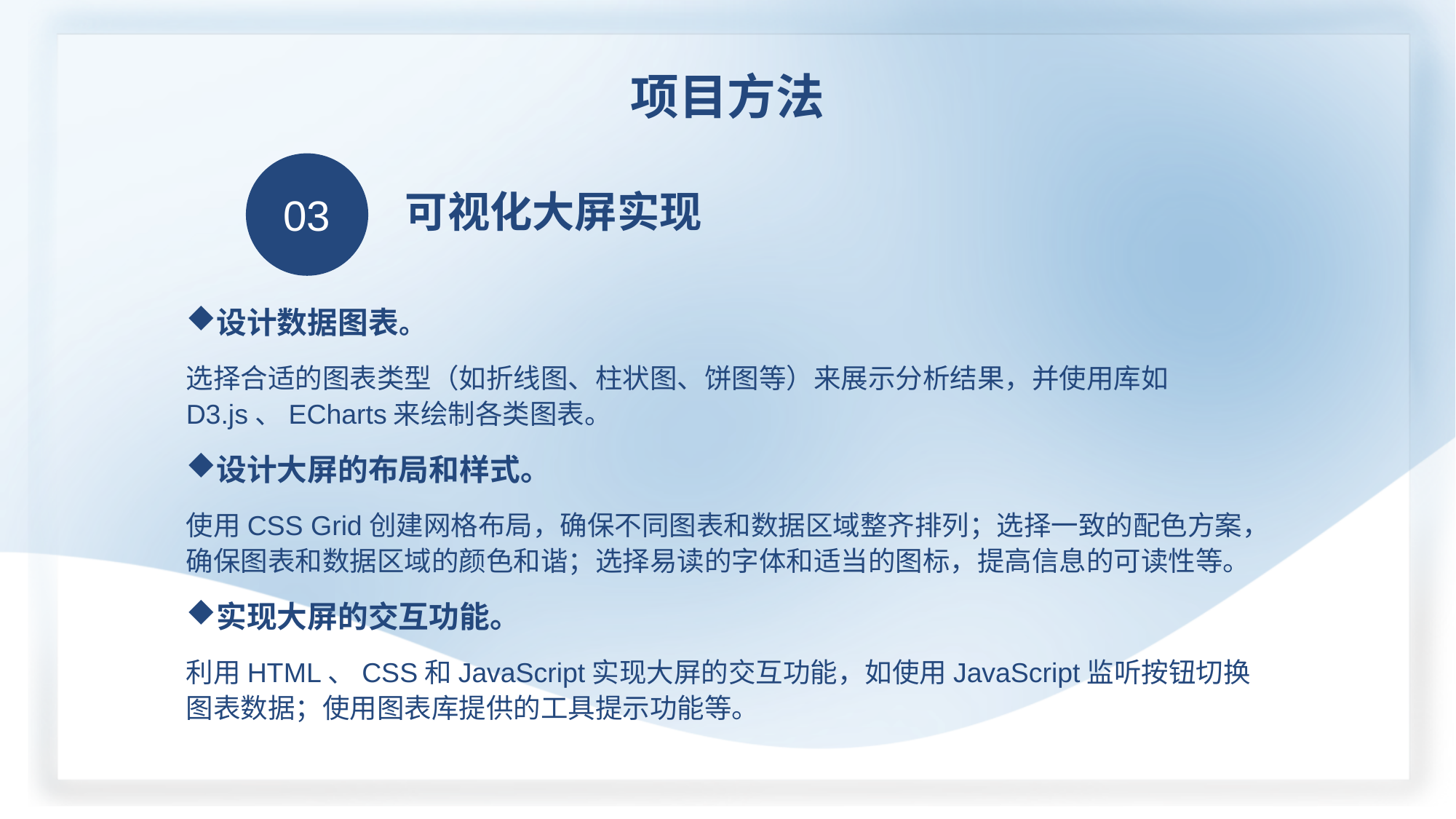

项目方法
03
可视化大屏实现
设计数据图表。
选择合适的图表类型（如折线图、柱状图、饼图等）来展示分析结果，并使用库如D3.js、ECharts来绘制各类图表。
设计大屏的布局和样式。
使用CSS Grid创建网格布局，确保不同图表和数据区域整齐排列；选择一致的配色方案，确保图表和数据区域的颜色和谐；选择易读的字体和适当的图标，提高信息的可读性等。
实现大屏的交互功能。
利用HTML、CSS和JavaScript实现大屏的交互功能，如使用JavaScript监听按钮切换图表数据；使用图表库提供的工具提示功能等。